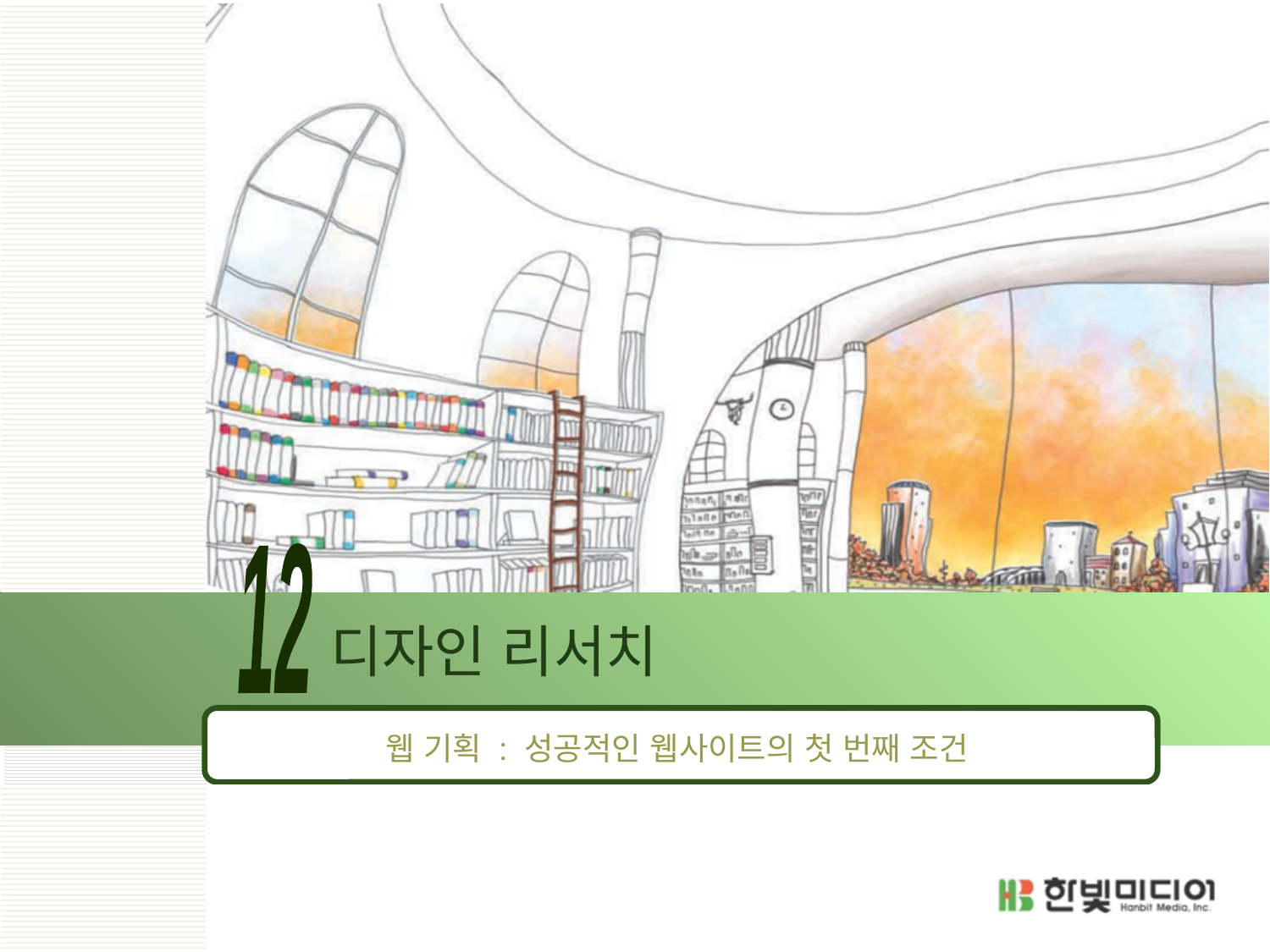

12
# 디자인 리서치
웹 기획 : 성공적인 웹사이트의 첫 번째 조건